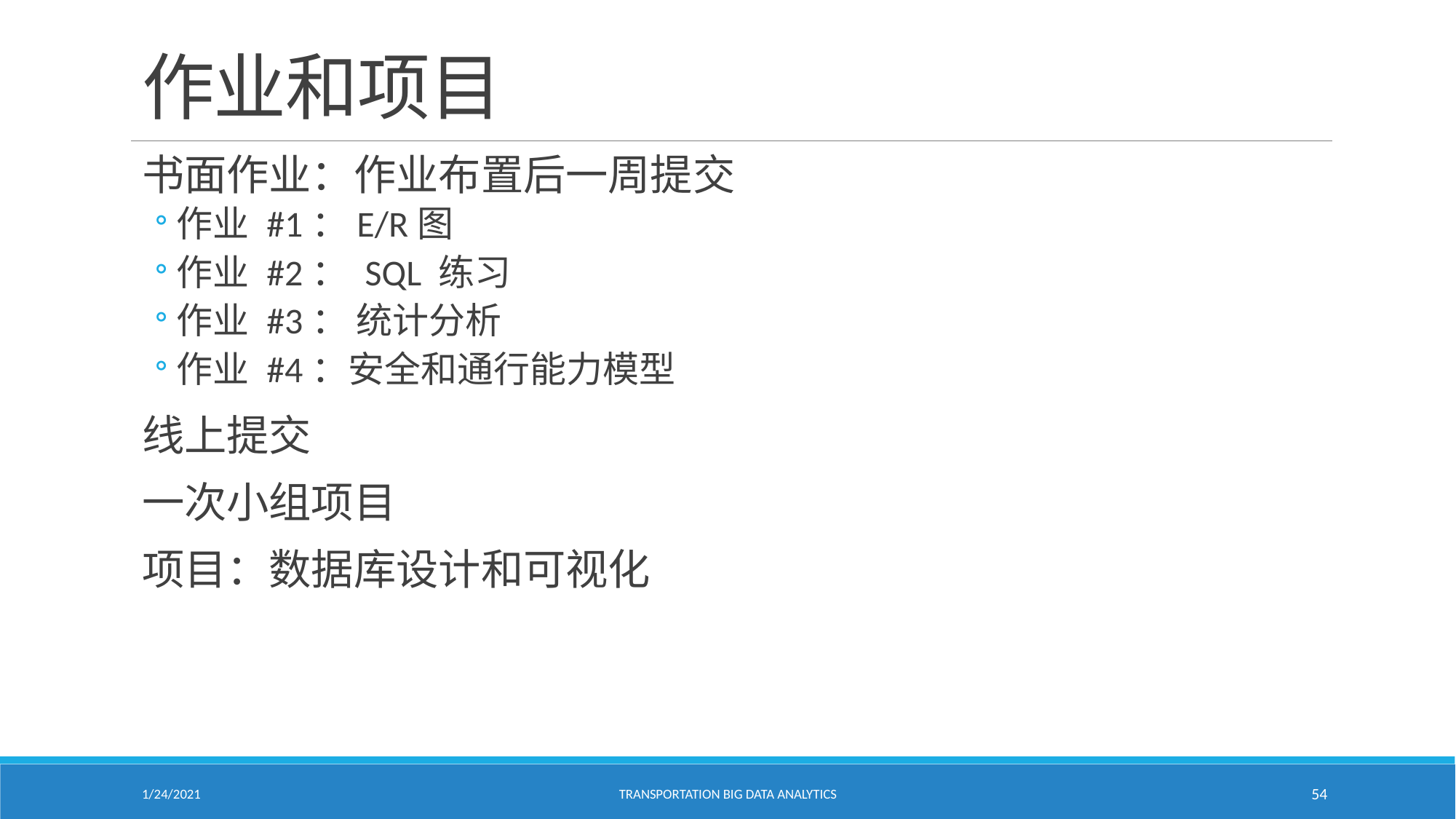

# 作业和项目
书面作业：作业布置后一周提交
作业 #1：E/R图
作业 #2： SQL 练习
作业 #3： 统计分析
作业 #4：安全和通行能力模型
线上提交
一次小组项目
项目：数据库设计和可视化
1/24/2021
Transportation Big Data Analytics
54